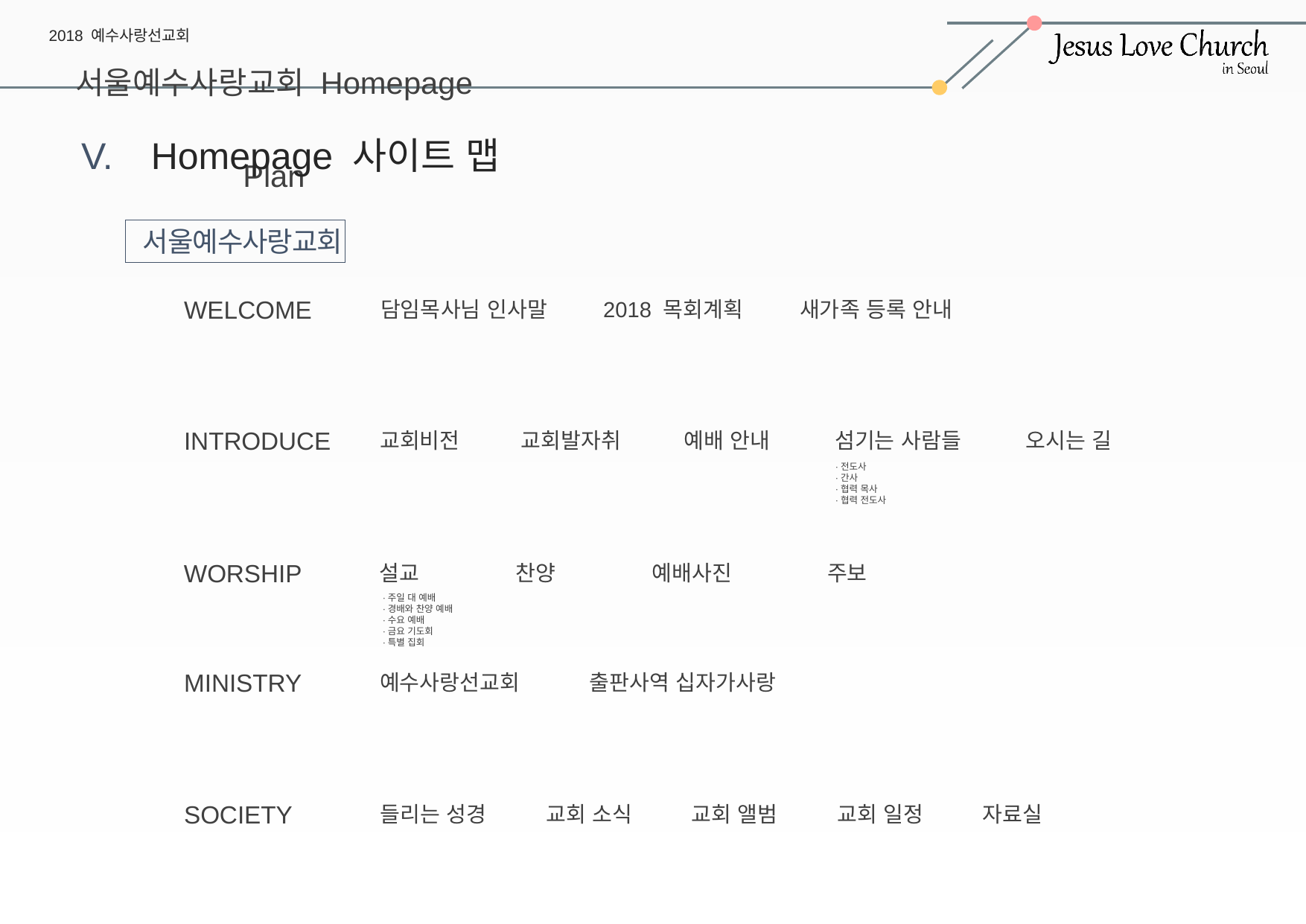

Homepage 사이트 맵
서울예수사랑교회
WELCOME
담임목사님 인사말
2018 목회계획
새가족 등록 안내
INTRODUCE
교회비전
교회발자취
예배 안내
섬기는 사람들
오시는 길
·전도사
·간사
·협력 목사
·협력 전도사
WORSHIP
설교
찬양
예배사진
주보
·주일 대 예배
·경배와 찬양 예배
·수요 예배
·금요 기도회
·특별 집회
MINISTRY
예수사랑선교회
출판사역 십자가사랑
SOCIETY
들리는 성경
교회 소식
교회 앨범
교회 일정
자료실